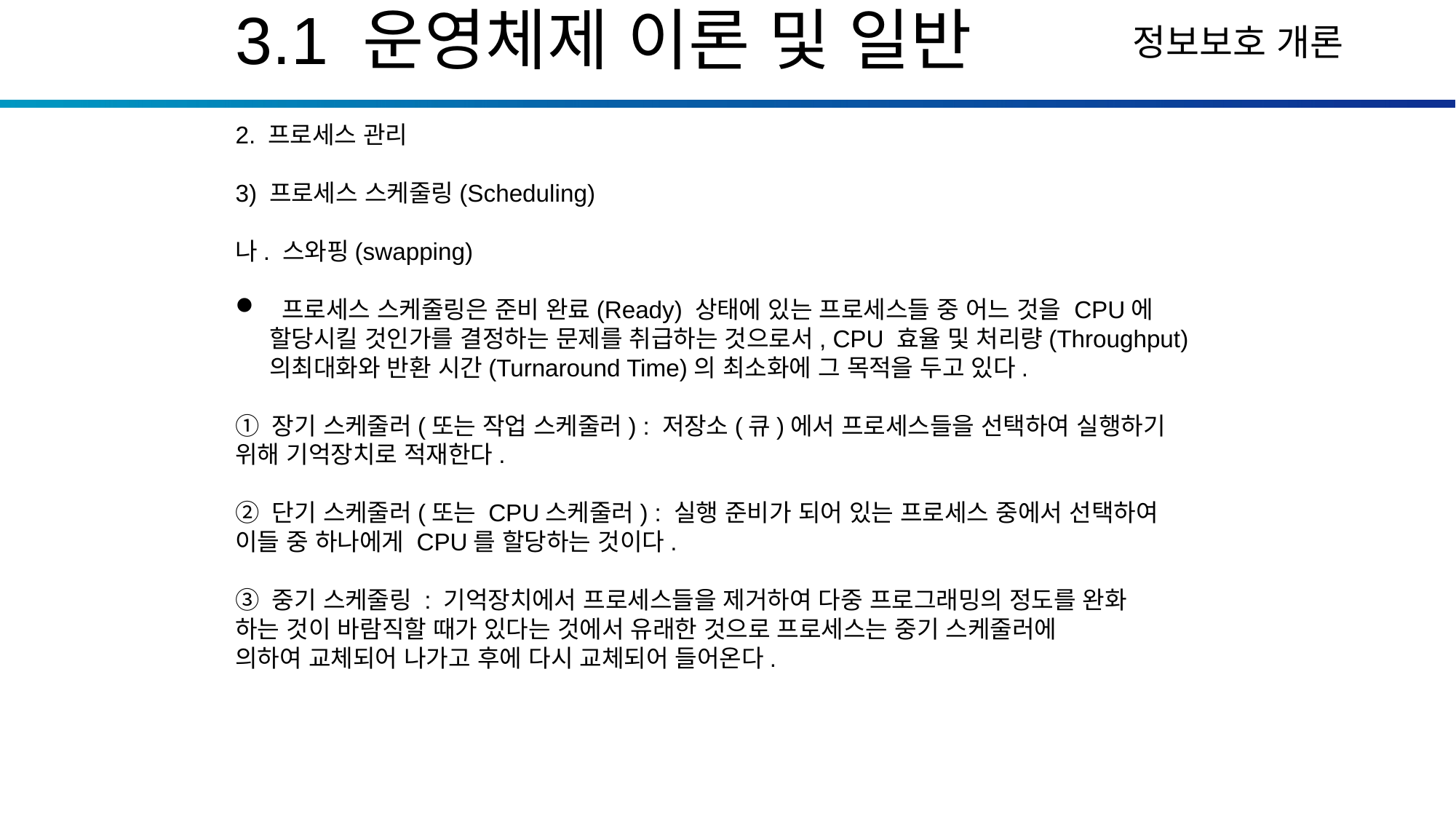

3.1 운영체제 이론 및 일반

2. 프로세스 관리

3) 프로세스 스케줄링(Scheduling)

나. 스와핑(swapping)

 프로세스 스케줄링은 준비 완료(Ready) 상태에 있는 프로세스들 중 어느 것을 CPU에 할당시킬 것인가를 결정하는 문제를 취급하는 것으로서, CPU 효율 및 처리량(Throughput)의최대화와 반환 시간(Turnaround Time)의 최소화에 그 목적을 두고 있다.

① 장기 스케줄러(또는 작업 스케줄러) : 저장소(큐)에서 프로세스들을 선택하여 실행하기
위해 기억장치로 적재한다.

② 단기 스케줄러(또는 CPU스케줄러) : 실행 준비가 되어 있는 프로세스 중에서 선택하여
이들 중 하나에게 CPU를 할당하는 것이다.

③ 중기 스케줄링 : 기억장치에서 프로세스들을 제거하여 다중 프로그래밍의 정도를 완화
하는 것이 바람직할 때가 있다는 것에서 유래한 것으로 프로세스는 중기 스케줄러에
의하여 교체되어 나가고 후에 다시 교체되어 들어온다.